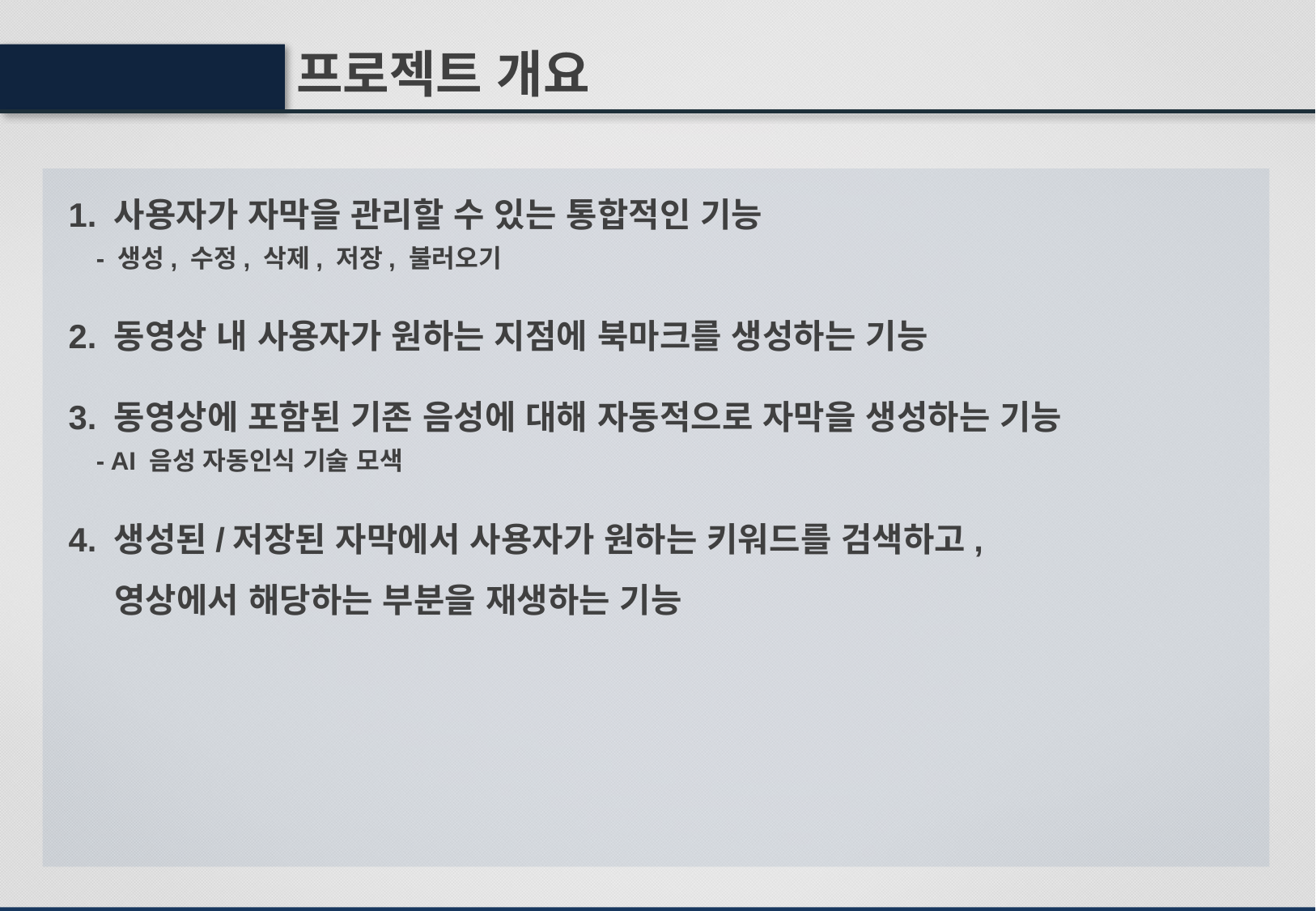

프로젝트 개요

1. 사용자가 자막을 관리할 수 있는 통합적인 기능
   - 생성, 수정, 삭제, 저장, 불러오기

2. 동영상 내 사용자가 원하는 지점에 북마크를 생성하는 기능

3. 동영상에 포함된 기존 음성에 대해 자동적으로 자막을 생성하는 기능
   - AI 음성 자동인식 기술 모색

4. 생성된/저장된 자막에서 사용자가 원하는 키워드를 검색하고,
    영상에서 해당하는 부분을 재생하는 기능